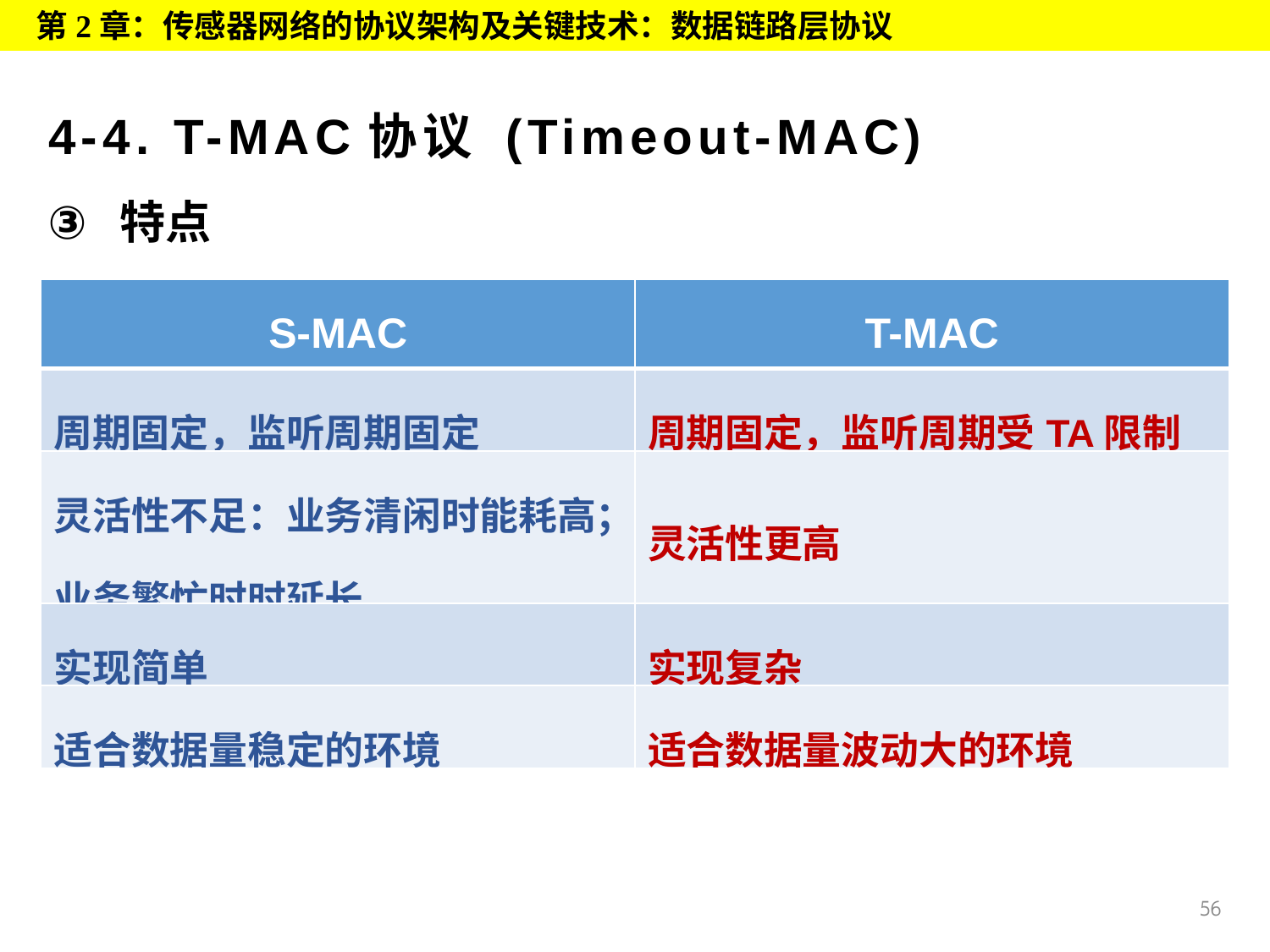

第2章：传感器网络的协议架构及关键技术：数据链路层协议
# 4-4. T-MAC协议 (Timeout-MAC)
特点
| S-MAC | T-MAC |
| --- | --- |
| 周期固定，监听周期固定 | 周期固定，监听周期受TA限制 |
| 灵活性不足：业务清闲时能耗高；业务繁忙时时延长 | 灵活性更高 |
| 实现简单 | 实现复杂 |
| 适合数据量稳定的环境 | 适合数据量波动大的环境 |
56